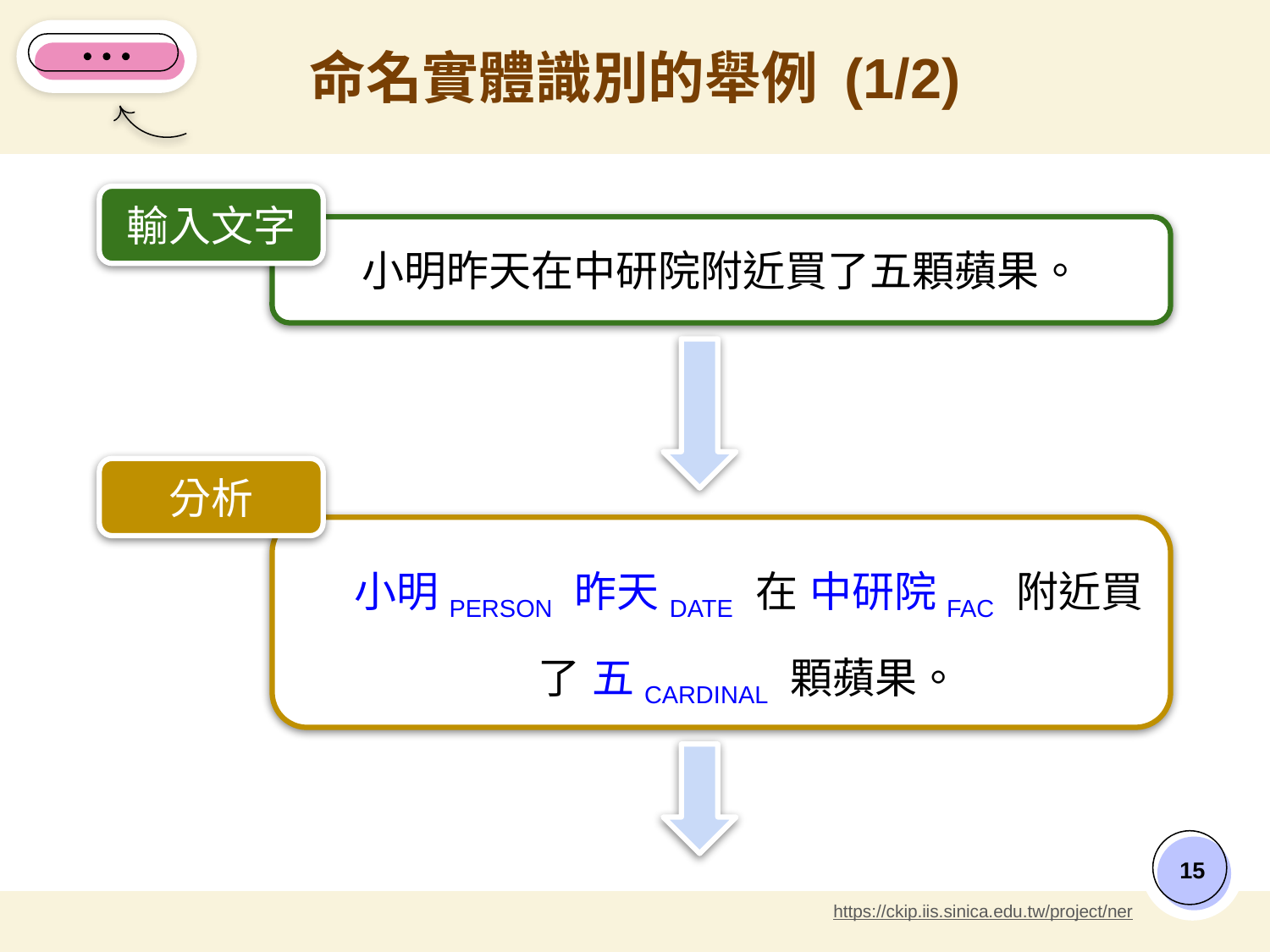

# 命名實體識別的舉例 (1/2)

輸入文字
小明昨天在中研院附近買了五顆蘋果。

分析
小明PERSON 昨天DATE 在 中研院FAC 附近買了 五CARDINAL 顆蘋果。

15

https://ckip.iis.sinica.edu.tw/project/ner